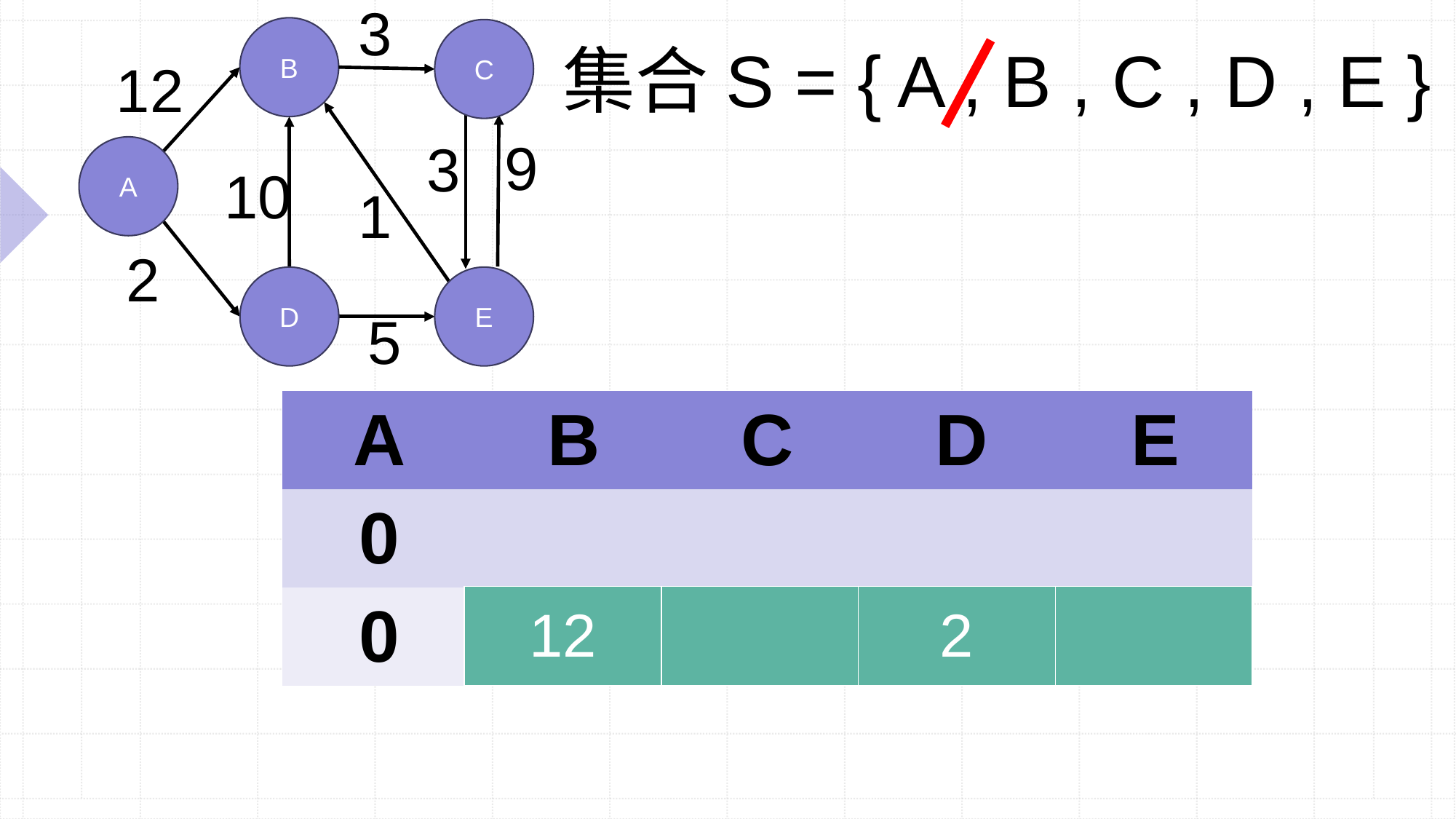

3
B
C
A
D
E
集合S = { A , B , C , D , E }
12
9
3
10
1
2
5
| A | B | C | D | E |
| --- | --- | --- | --- | --- |
| 0 |  |  |  |  |
| 0 |  |  |  |  |
| 12 |  | 2 |  |
| --- | --- | --- | --- |